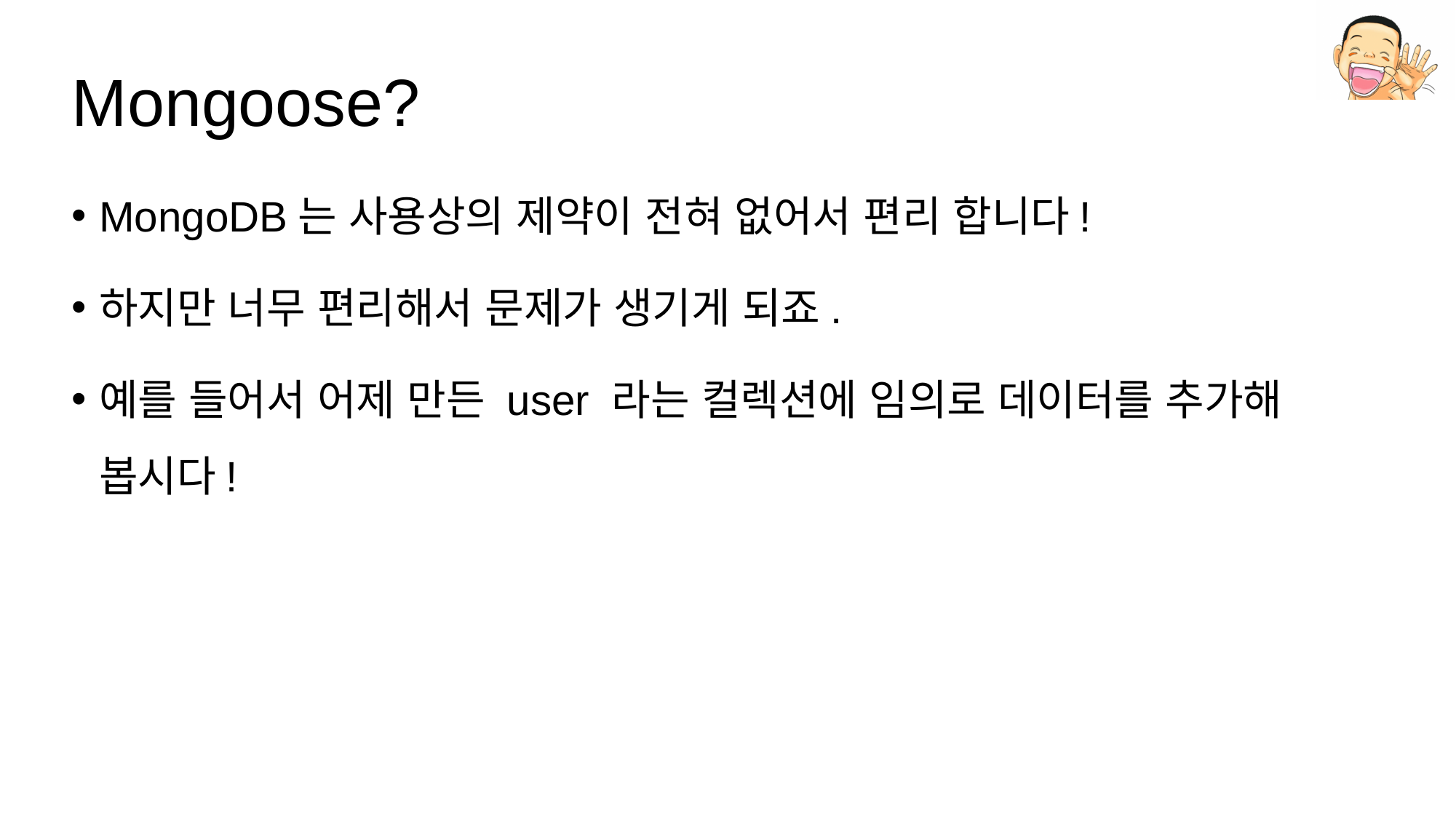

# Mongoose?
MongoDB는 사용상의 제약이 전혀 없어서 편리 합니다!
하지만 너무 편리해서 문제가 생기게 되죠.
예를 들어서 어제 만든 user 라는 컬렉션에 임의로 데이터를 추가해 봅시다!